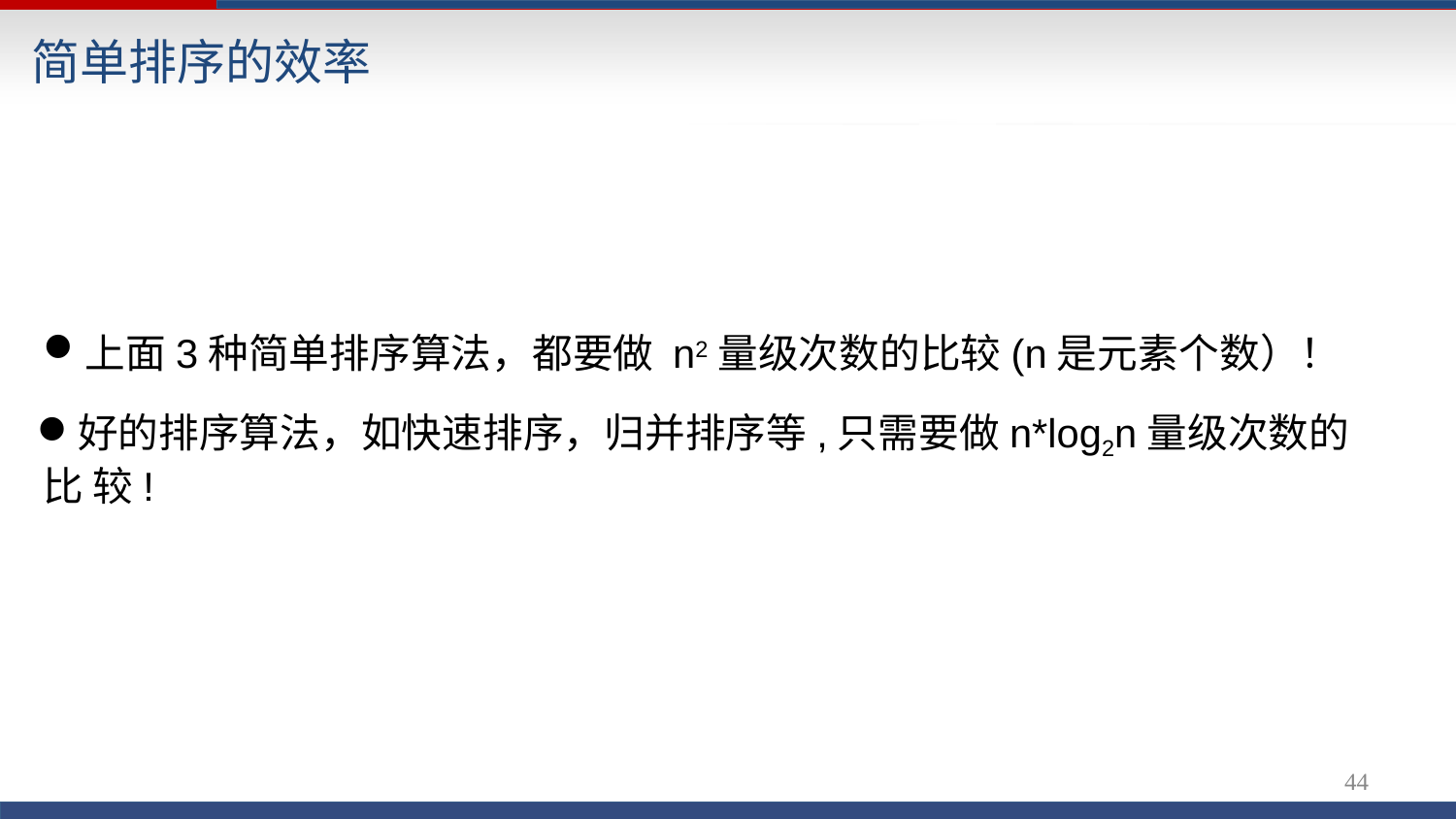

# 简单排序的效率
上面3种简单排序算法，都要做 n2量级次数的比较(n是元素个数）！

好的排序算法，如快速排序，归并排序等,只需要做n*log2n量级次数的比 较!
44